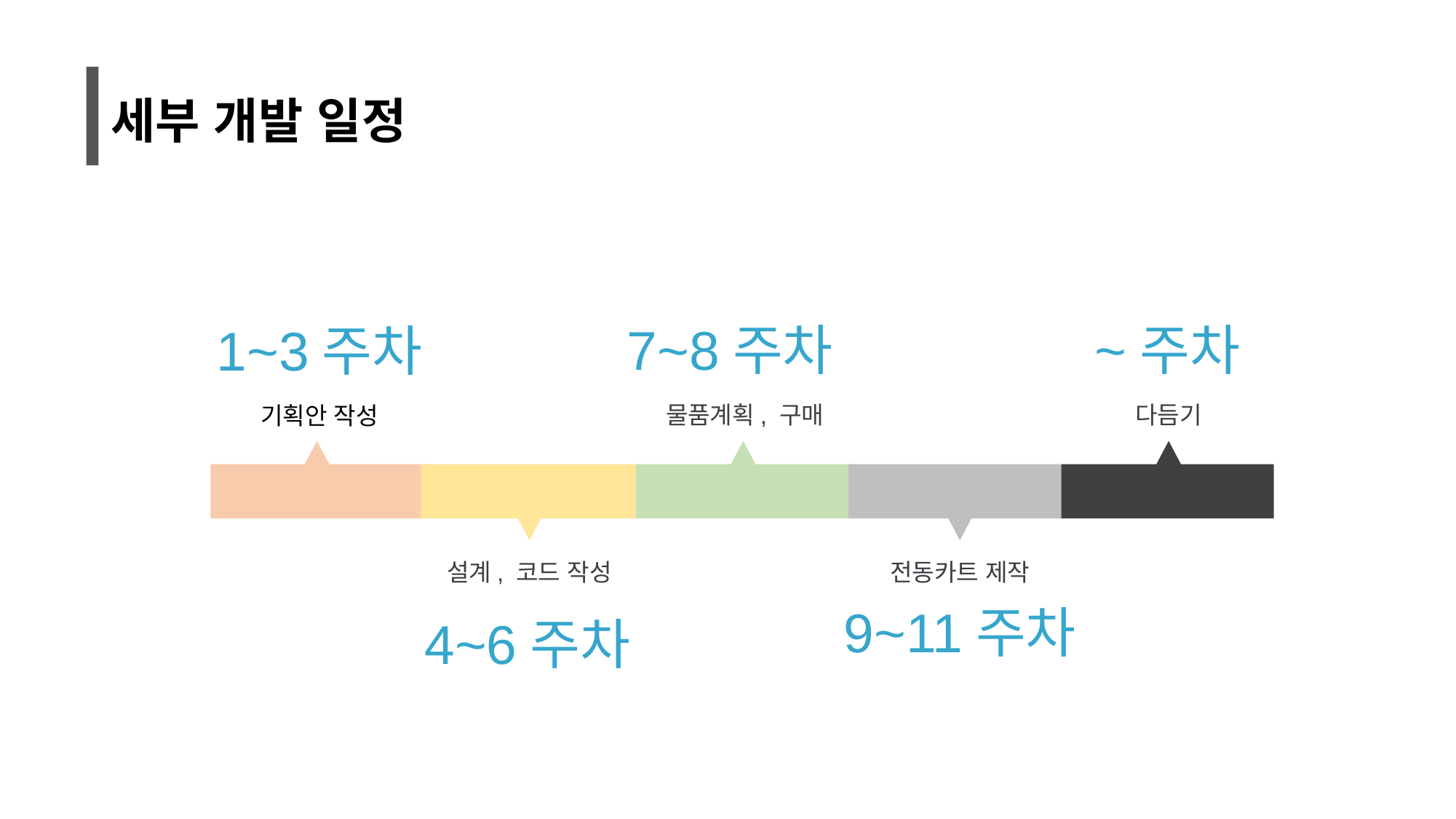

# 세부 개발 일정
7~8주차
~주차
1~3주차
물품계획, 구매
다듬기
기획안 작성

1
2
3
4
5

설계, 코드 작성
전동카트 제작
9~11주차
4~6주차